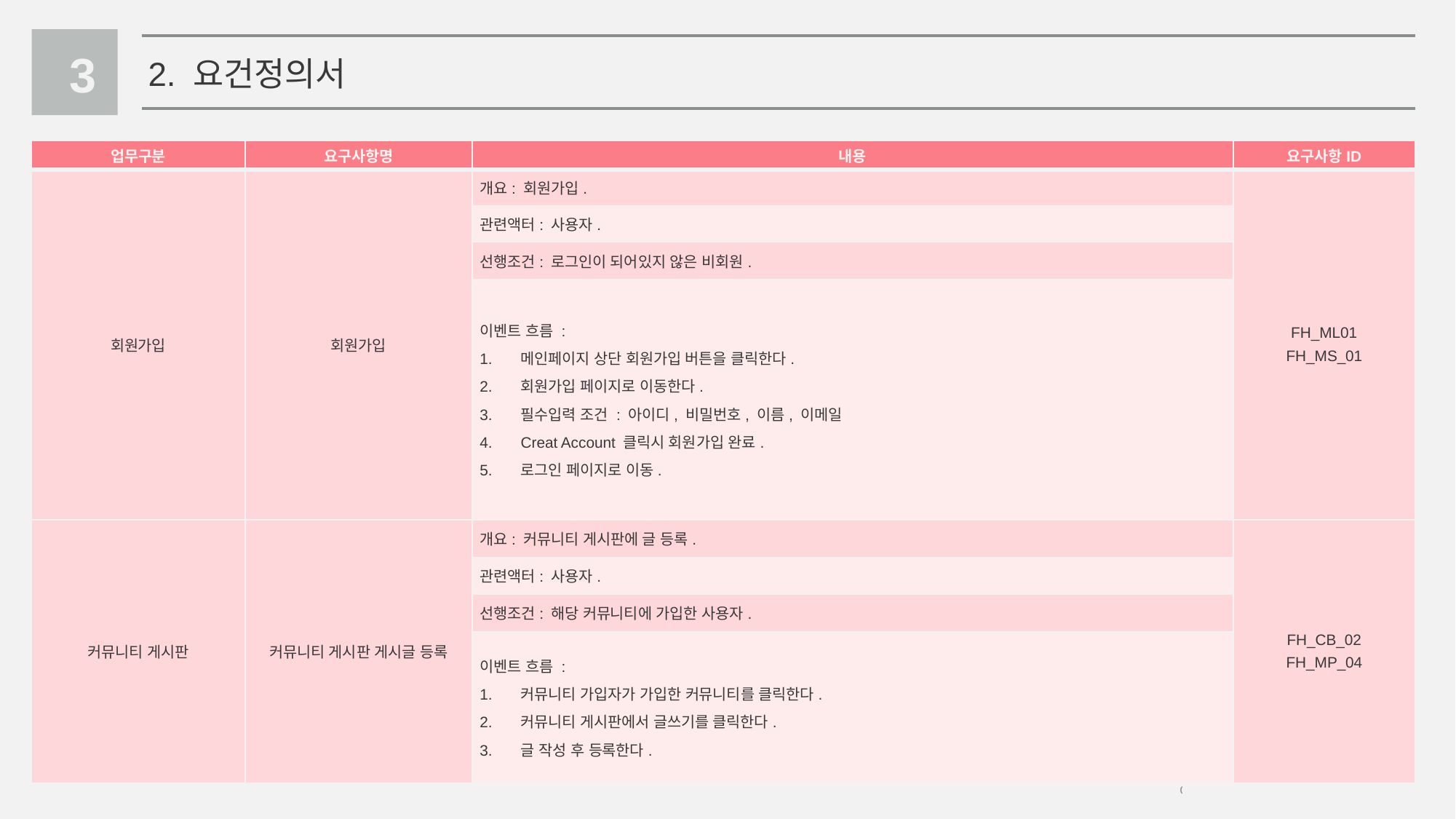

3
2. 요건정의서
| 업무구분 | 요구사항명 | 내용 | 요구사항ID |
| --- | --- | --- | --- |
| 회원가입 | 회원가입 | 개요: 회원가입. | FH\_ML01 FH\_MS\_01 |
|  |  | 관련액터: 사용자. |  |
|  |  | 선행조건: 로그인이 되어있지 않은 비회원. |  |
|  |  | 이벤트 흐름 : 메인페이지 상단 회원가입 버튼을 클릭한다. 회원가입 페이지로 이동한다. 필수입력 조건 : 아이디, 비밀번호, 이름, 이메일 Creat Account 클릭시 회원가입 완료. 로그인 페이지로 이동. |  |
| 커뮤니티 게시판 | 커뮤니티 게시판 게시글 등록 | 개요: 커뮤니티 게시판에 글 등록. | FH\_CB\_02 FH\_MP\_04 |
|  |  | 관련액터: 사용자. |  |
|  |  | 선행조건: 해당 커뮤니티에 가입한 사용자. |  |
|  |  | 이벤트 흐름 : 커뮤니티 가입자가 가입한 커뮤니티를 클릭한다. 커뮤니티 게시판에서 글쓰기를 클릭한다. 글 작성 후 등록한다. |  |